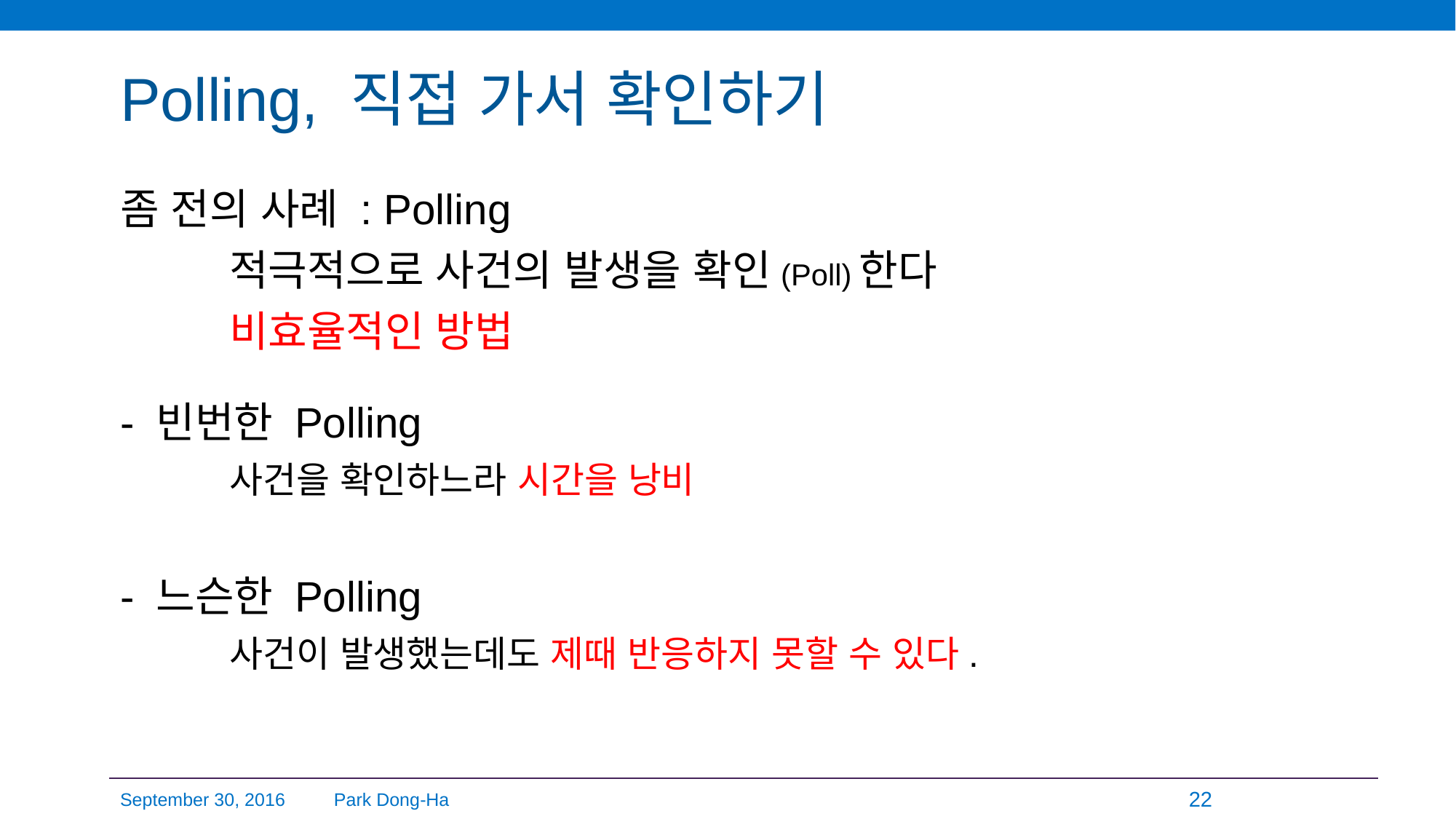

# Polling, 직접 가서 확인하기
좀 전의 사례 : Polling
	적극적으로 사건의 발생을 확인(Poll)한다
	비효율적인 방법

- 빈번한 Polling
	사건을 확인하느라 시간을 낭비
- 느슨한 Polling
	사건이 발생했는데도 제때 반응하지 못할 수 있다.
Park Dong-Ha
22